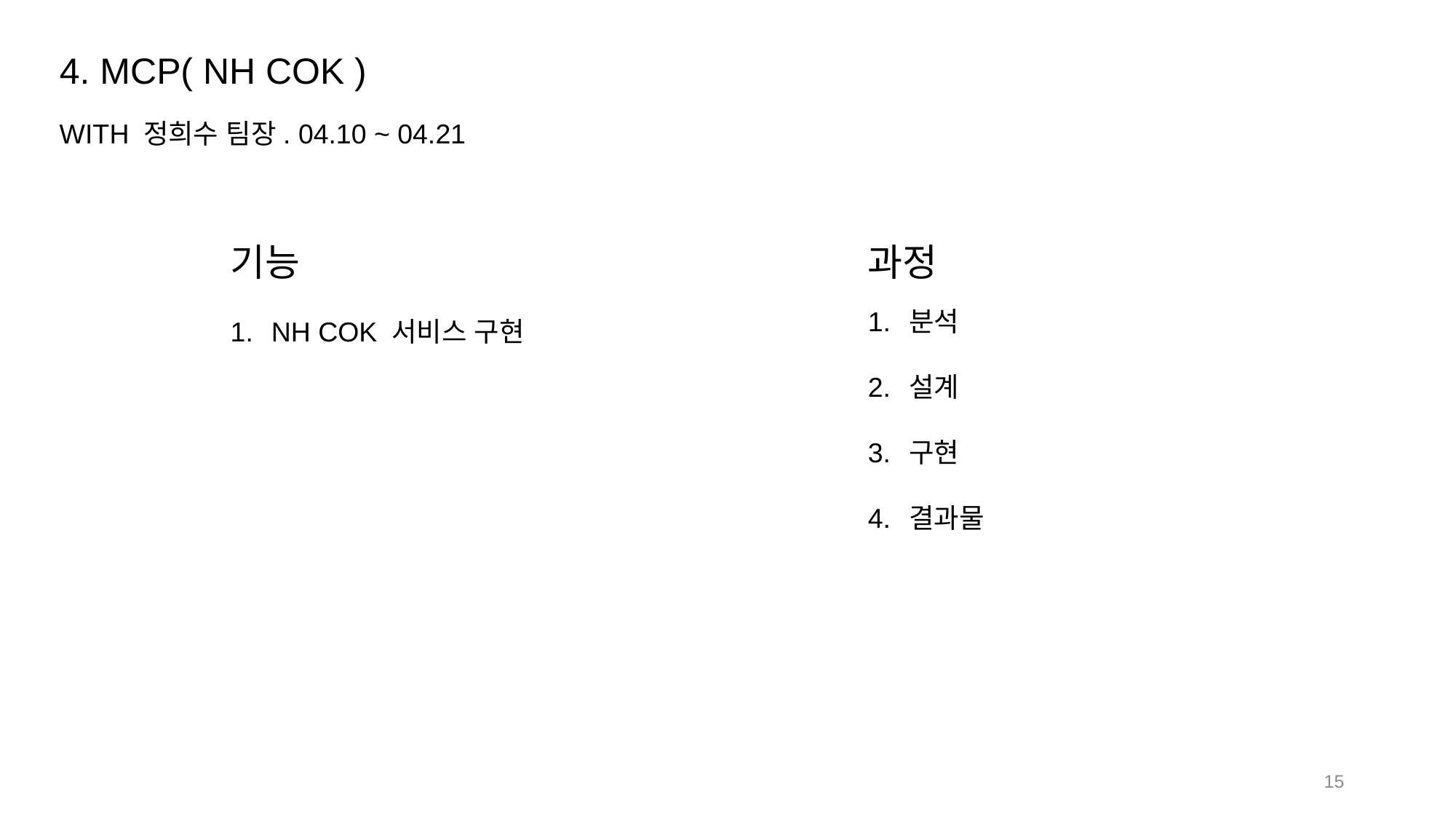

4. MCP( NH COK )
WITH 정희수 팀장. 04.10 ~ 04.21
기능
NH COK 서비스 구현

분석

설계

구현

결과물
과정
15